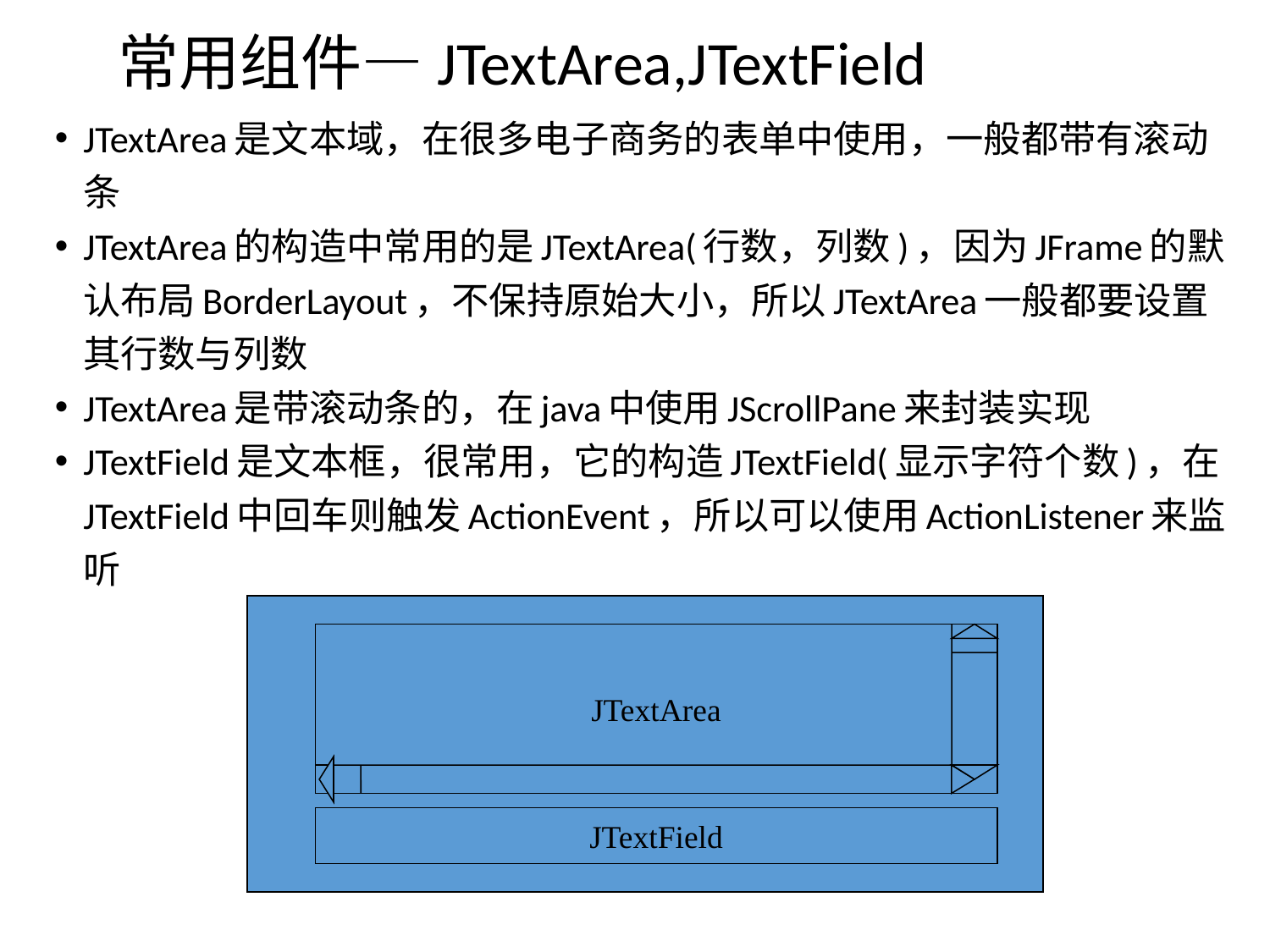

# 常用组件—JTextArea,JTextField
JTextArea是文本域，在很多电子商务的表单中使用，一般都带有滚动条
JTextArea的构造中常用的是JTextArea(行数，列数)，因为JFrame的默认布局BorderLayout，不保持原始大小，所以JTextArea一般都要设置其行数与列数
JTextArea是带滚动条的，在java中使用JScrollPane来封装实现
JTextField是文本框，很常用，它的构造JTextField(显示字符个数)，在JTextField中回车则触发ActionEvent，所以可以使用ActionListener来监听

JTextArea

JTextField